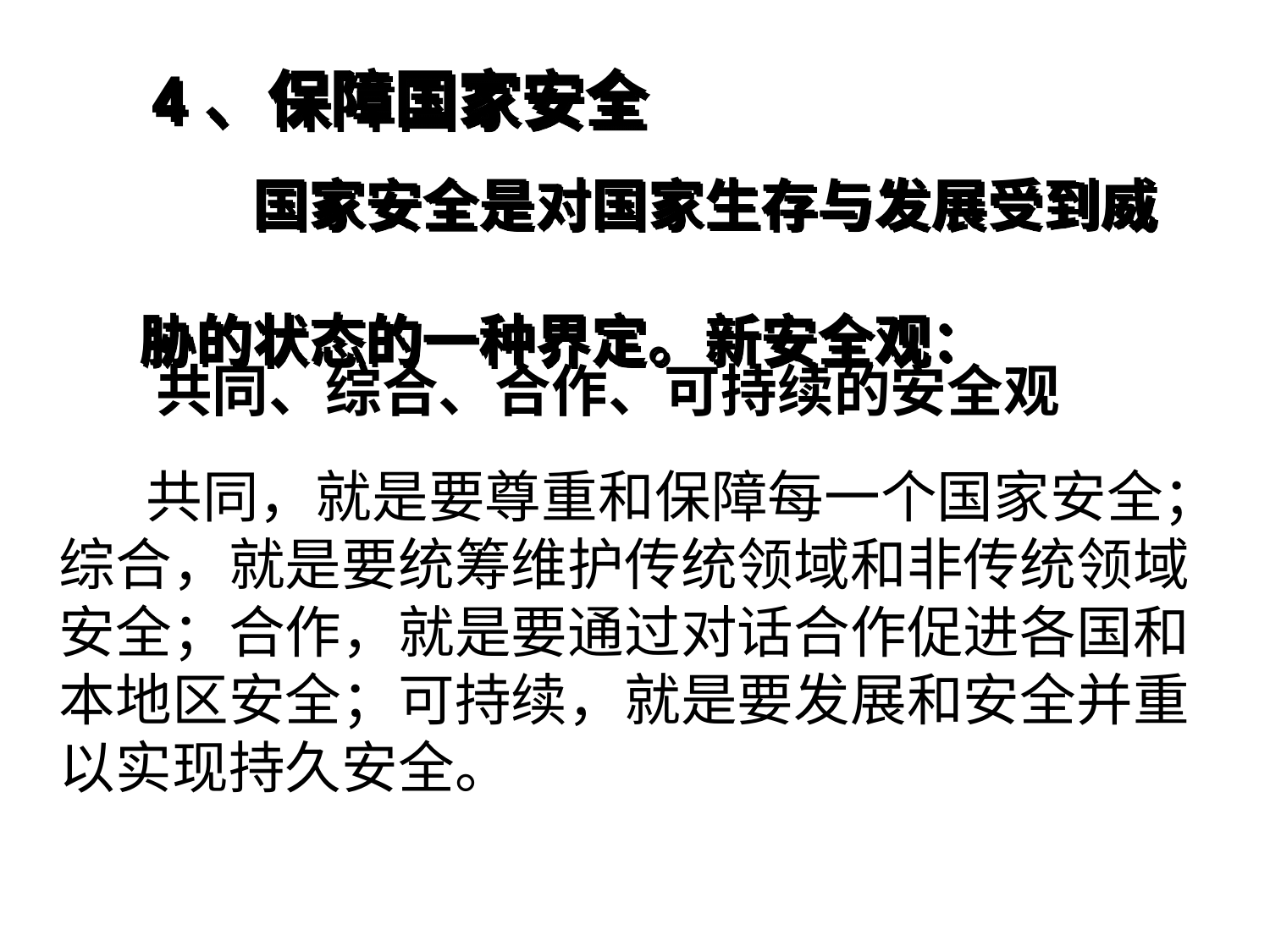

4、保障国家安全
　　国家安全是对国家生存与发展受到威胁的状态的一种界定。新安全观：

共同、综合、合作、可持续的安全观

           共同，就是要尊重和保障每一个国家安全；
综合，就是要统筹维护传统领域和非传统领域
安全；合作，就是要通过对话合作促进各国和
本地区安全；可持续，就是要发展和安全并重
以实现持久安全。